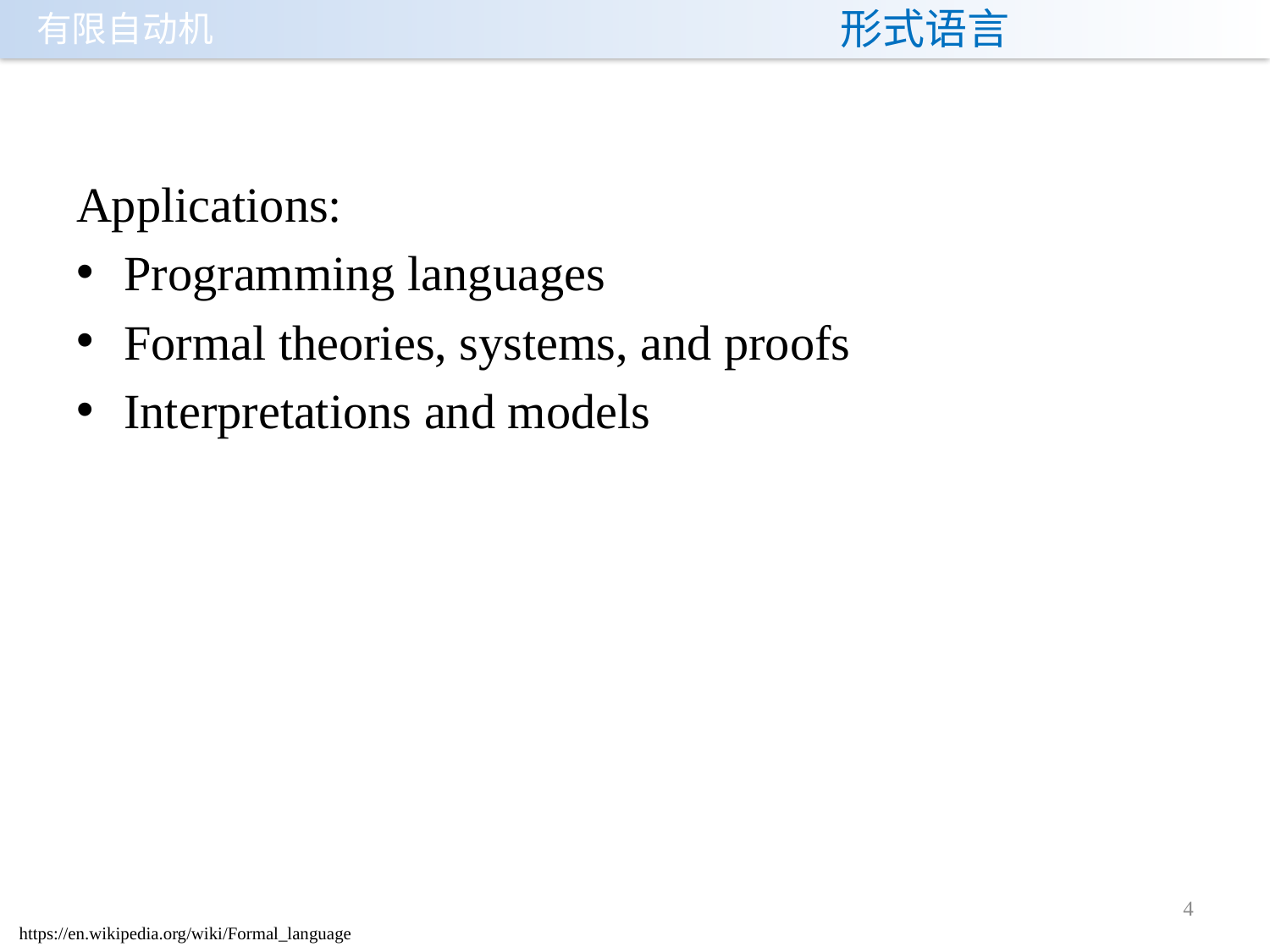

# 形式语言
Applications:
Programming languages
Formal theories, systems, and proofs
Interpretations and models
4
https://en.wikipedia.org/wiki/Formal_language